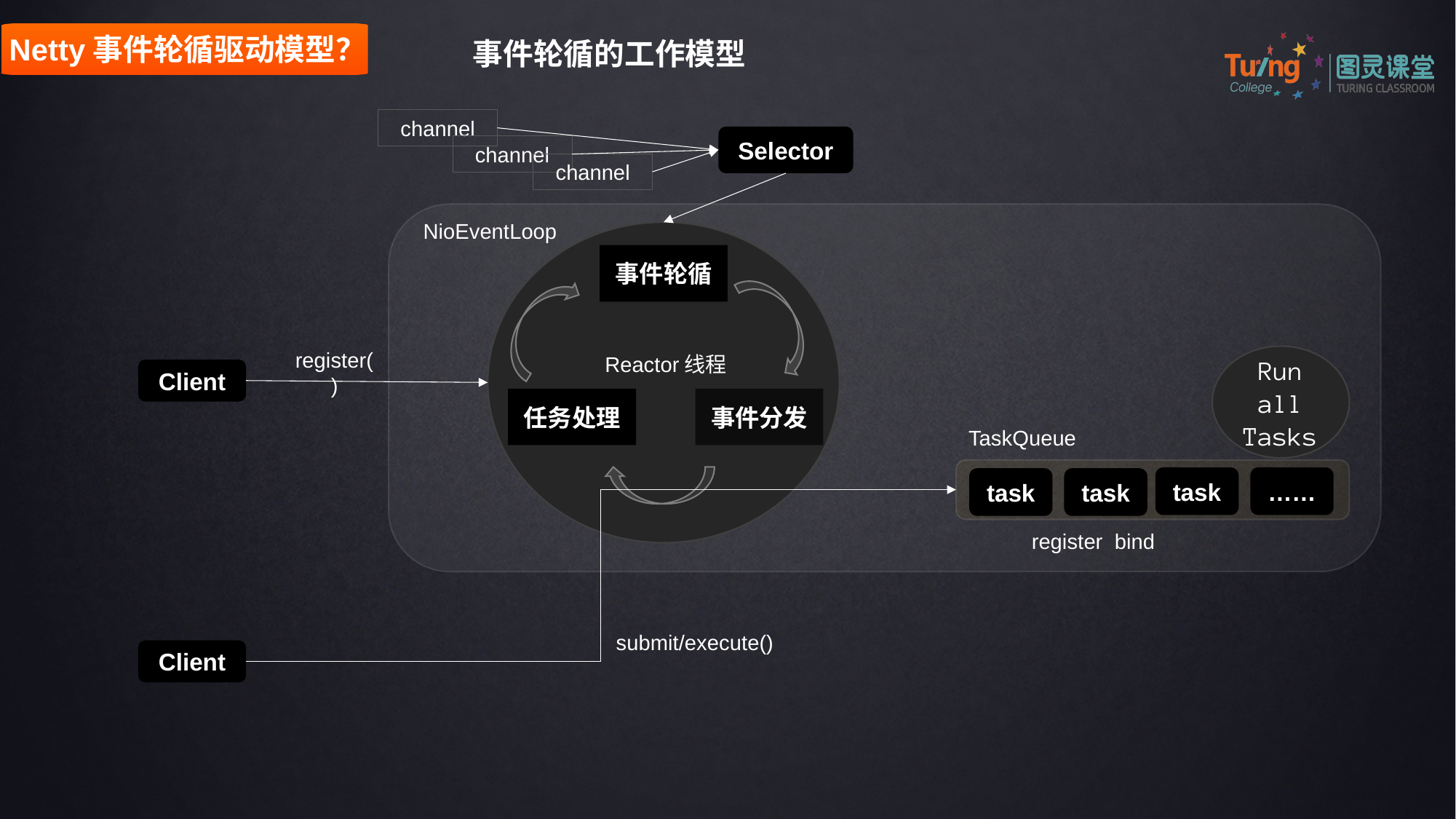

Netty事件轮循驱动模型？
事件轮循的工作模型
channel
Selector
channel
channel

NioEventLoop

事件轮循

register()
Reactor线程
Run all
Tasks
Client
任务处理
事件分发
TaskQueue

task
……
task
task
register  bind
submit/execute()
Client